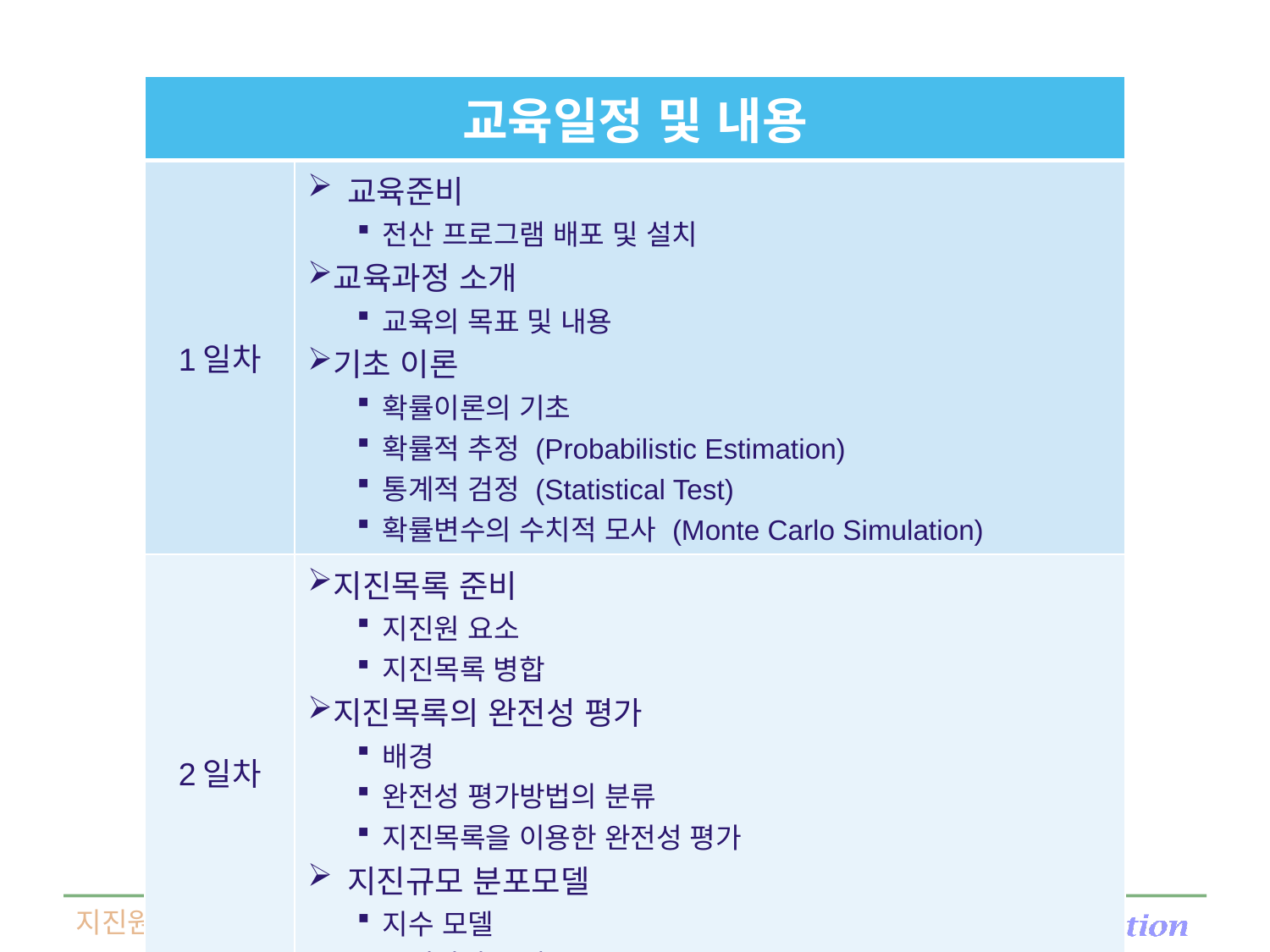

| 교육일정 및 내용 |  |
| --- | --- |
| 1일차 | 교육준비 전산 프로그램 배포 및 설치 교육과정 소개 교육의 목표 및 내용 기초 이론 확률이론의 기초 확률적 추정 (Probabilistic Estimation) 통계적 검정 (Statistical Test) 확률변수의 수치적 모사 (Monte Carlo Simulation) |
| 2일차 | 지진목록 준비 지진원 요소 지진목록 병합 지진목록의 완전성 평가 배경 완전성 평가방법의 분류 지진목록을 이용한 완전성 평가 지진규모 분포모델 지수 모델 특성지진 모델 |